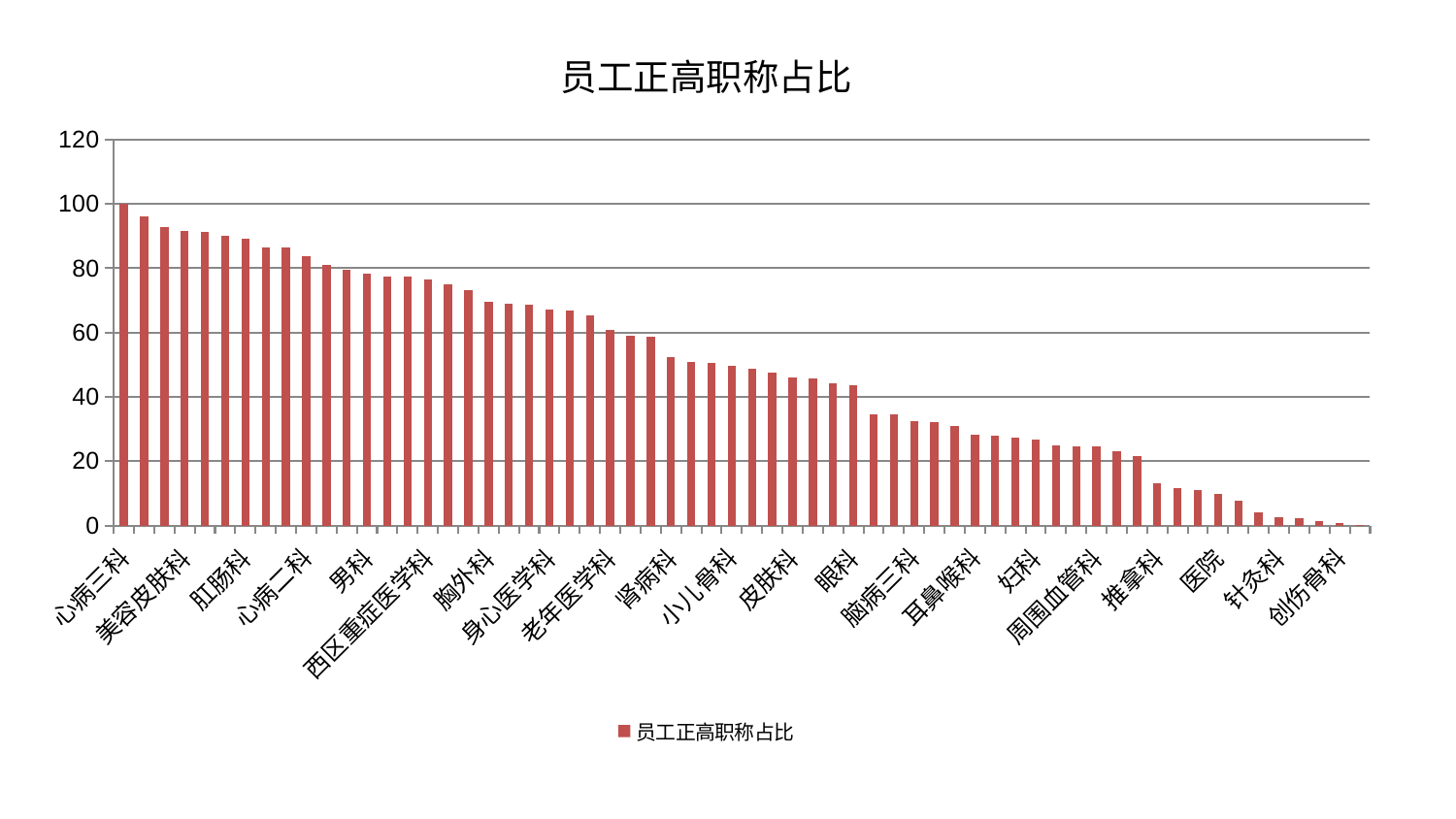

### Chart: 员工正高职称占比

| Category | 员工正高职称占比 |
|---|---|
| 心病三科 | 100.00000000000001 |
| 脾胃科消化科合并 | 96.22332252251499 |
| 肾脏内科 | 92.95040585457876 |
| 美容皮肤科 | 91.62683853728932 |
| 脑病二科 | 91.42212429399932 |
| 关节骨科 | 90.16242810338441 |
| 肛肠科 | 89.31771026960433 |
| 东区肾病科 | 86.54498918109664 |
| 中医经典科 | 86.34688976682848 |
| 心病二科 | 83.62985896939567 |
| 消化内科 | 81.08564898655727 |
| 儿科 | 79.56478012794247 |
| 男科 | 78.37267086755904 |
| 产科 | 77.37537489508105 |
| 血液科 | 77.29712213737542 |
| 西区重症医学科 | 76.46345548786259 |
| 康复科 | 75.14455012875398 |
| 综合内科 | 73.25257169693602 |
| 胸外科 | 69.46768549716134 |
| 肿瘤内科 | 69.08149150898255 |
| 脾胃病科 | 68.53428902456136 |
| 身心医学科 | 67.19239177776366 |
| 重症医学科 | 66.95230548421208 |
| 神经内科 | 65.23893308148834 |
| 老年医学科 | 60.890067855452834 |
| 运动损伤骨科 | 59.02151112400271 |
| 妇二科 | 58.81598181177342 |
| 肾病科 | 52.286214575729005 |
| 神经外科 | 50.798393636024535 |
| 脑病一科 | 50.44221332622604 |
| 小儿骨科 | 49.60808227860645 |
| 内分泌科 | 48.64129628584488 |
| 脊柱骨科 | 47.486844386768254 |
| 皮肤科 | 45.99790182457102 |
| 肝病科 | 45.66697319481522 |
| 骨科 | 44.07380923630365 |
| 眼科 | 43.46980841898372 |
| 普通外科 | 34.60983169252575 |
| 中医外治中心 | 34.54921772042865 |
| 脑病三科 | 32.511839968966214 |
| 口腔科 | 32.24443818914327 |
| 呼吸内科 | 30.95530499512603 |
| 耳鼻喉科 | 28.074557087699088 |
| 微创骨科 | 27.954264494658613 |
| 妇科妇二科合并 | 27.18659725280753 |
| 妇科 | 26.819238571500165 |
| 心病四科 | 24.763360979613015 |
| 风湿病科 | 24.61382450428962 |
| 周围血管科 | 24.50945095830428 |
| 显微骨科 | 23.101867316798508 |
| 东区重症医学科 | 21.534457629433525 |
| 推拿科 | 12.974588730969362 |
| 小儿推拿科 | 11.52746362383476 |
| 心血管内科 | 10.883237747241646 |
| 医院 | 9.934605324296955 |
| 泌尿外科 | 7.542739949629827 |
| 乳腺甲状腺外科 | 4.058935763069322 |
| 针灸科 | 2.4778243660144668 |
| 心病一科 | 2.204610884471924 |
| 肝胆外科 | 1.3662821431514782 |
| 创伤骨科 | 0.8364498871423768 |
| 治未病中心 | 0.032872803692479545 |
253